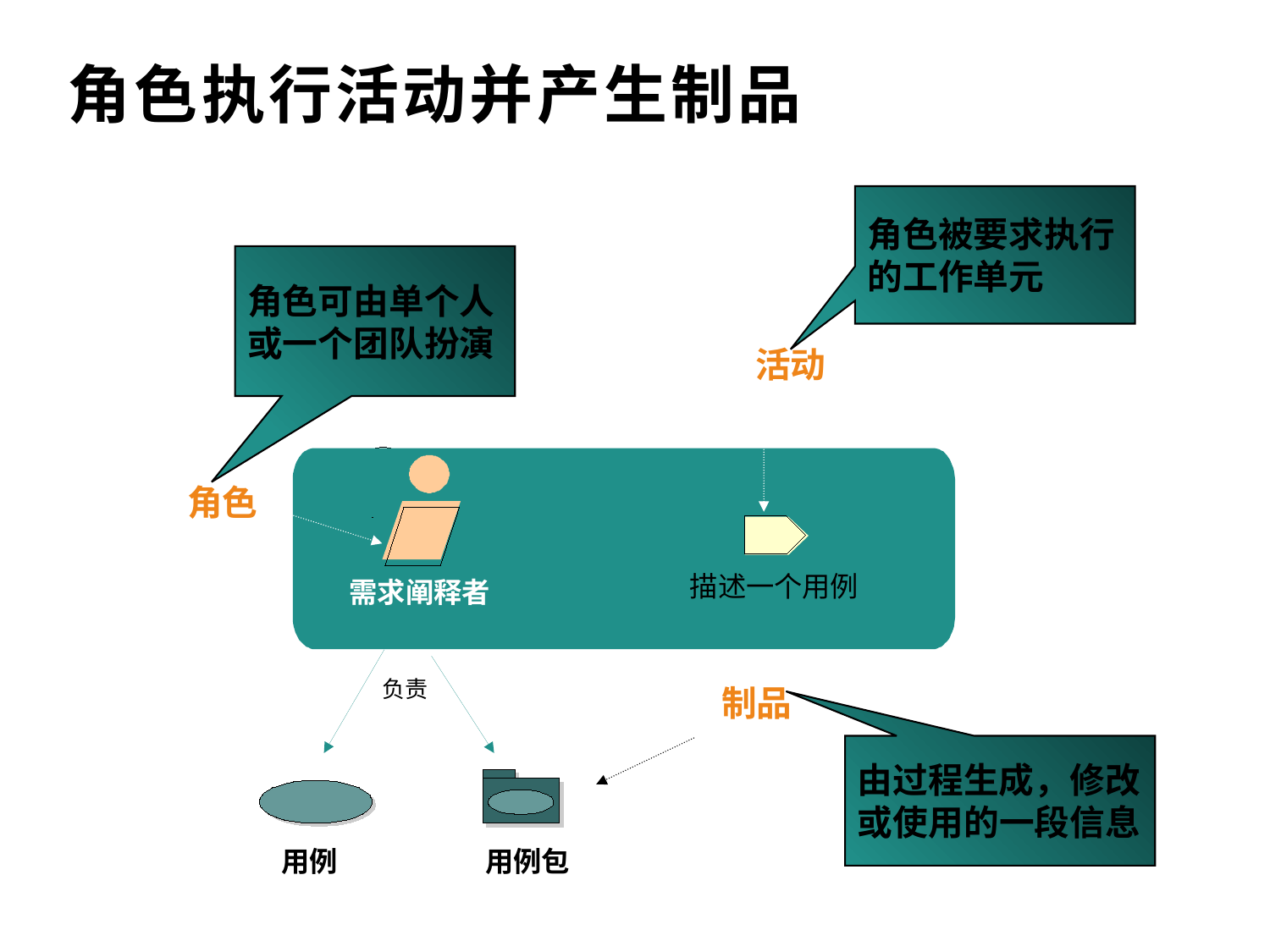

# 角色执行活动并产生制品
角色被要求执行
的工作单元
角色可由单个人
或一个团队扮演

活动

角色

描述一个用例
需求阐释者

负责
制品

用例包

用例

由过程生成，修改
或使用的一段信息